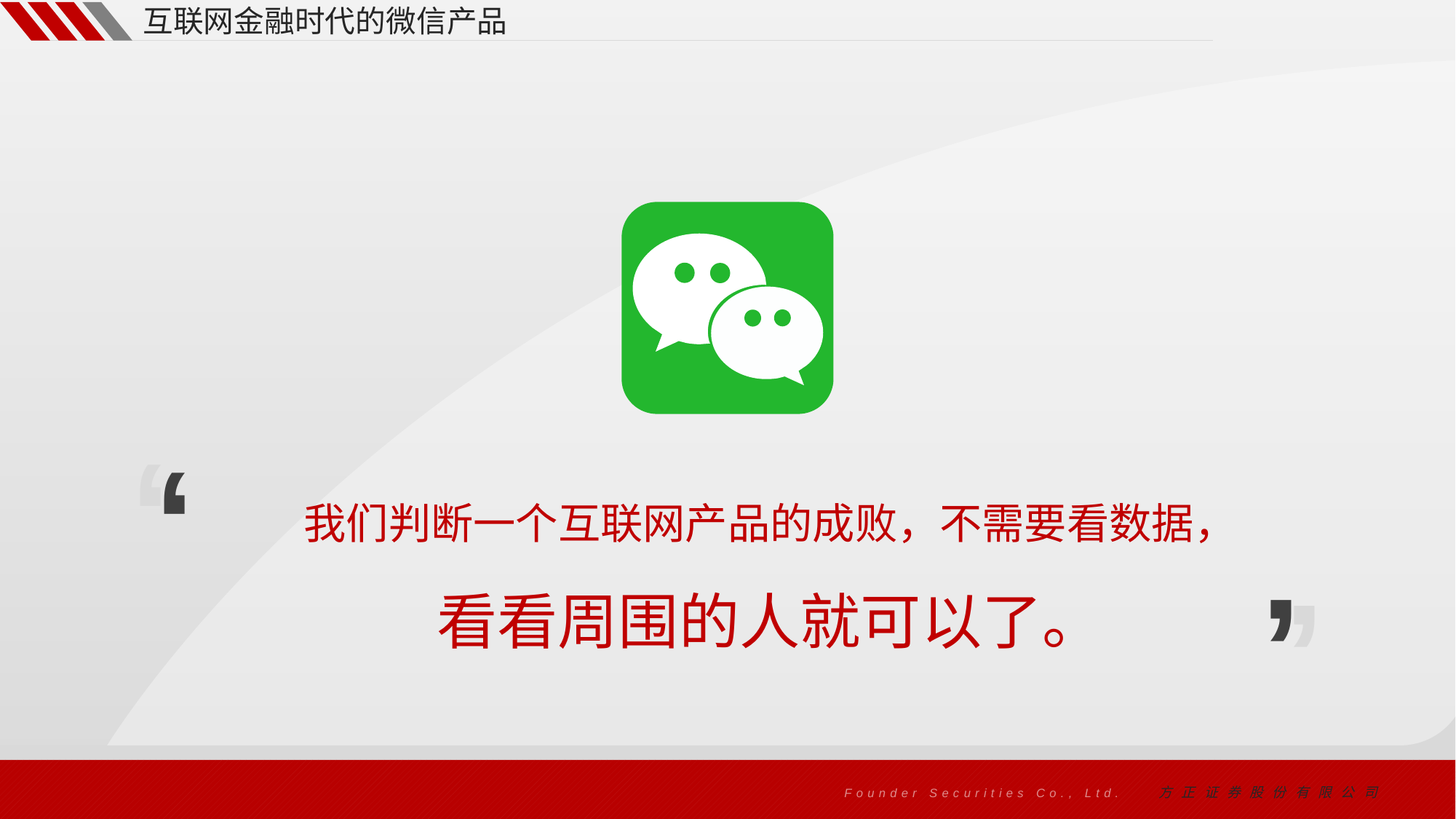

互联网金融时代的微信产品

‘
‘
我们判断一个互联网产品的成败，不需要看数据，
看看周围的人就可以了。
‘
‘